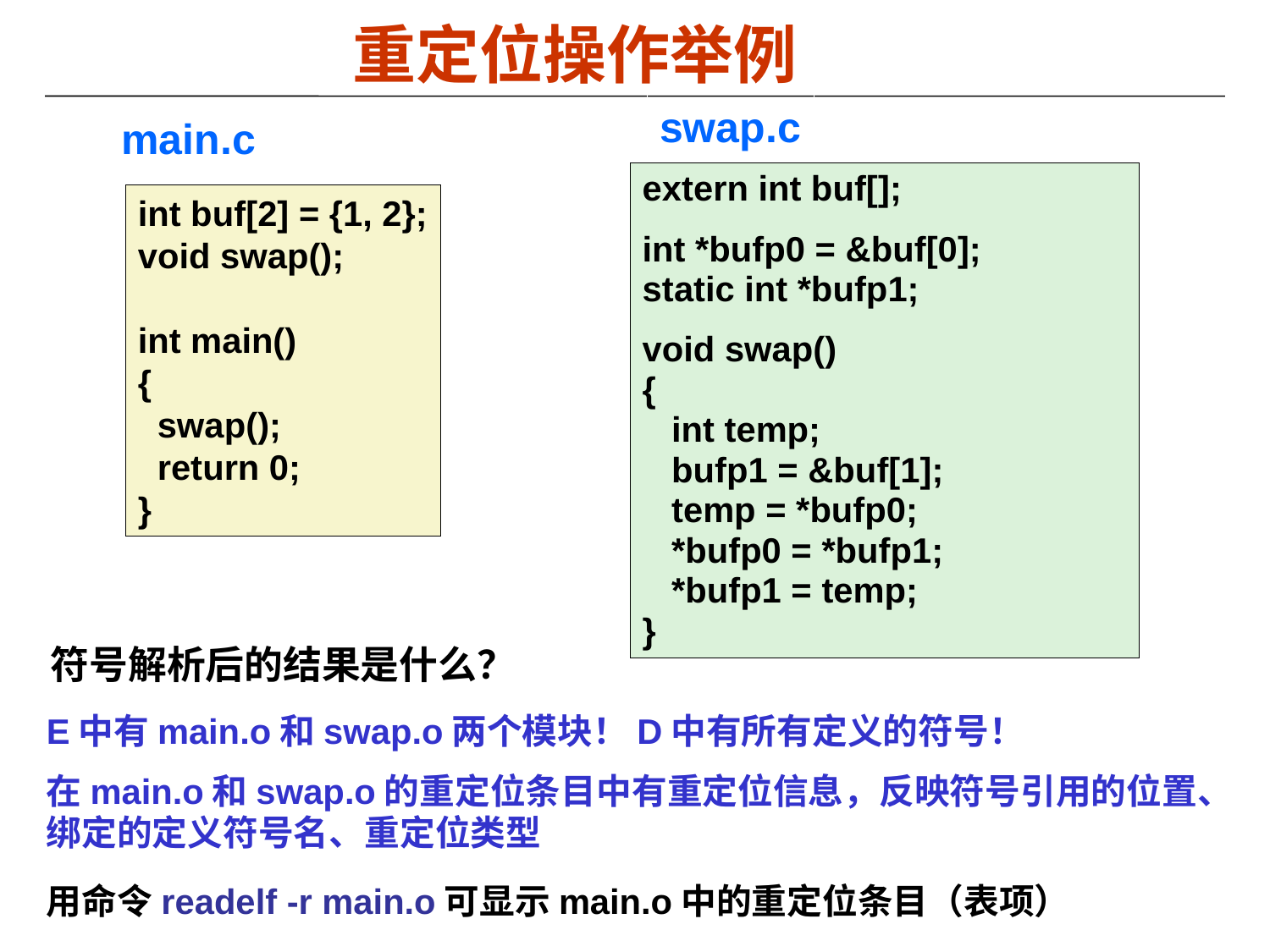

重定位操作举例
swap.c
main.c
extern int buf[];

int *bufp0 = &buf[0];
static int *bufp1;

void swap()
{
   int temp;
   bufp1 = &buf[1];
   temp = *bufp0;
   *bufp0 = *bufp1;
   *bufp1 = temp;
}
int buf[2] = {1, 2};
void swap();

int main()
{
  swap();
  return 0;
}
符号解析后的结果是什么？
E中有main.o和swap.o两个模块！D中有所有定义的符号！
在main.o和swap.o的重定位条目中有重定位信息，反映符号引用的位置、绑定的定义符号名、重定位类型
用命令readelf -r main.o可显示main.o中的重定位条目（表项）